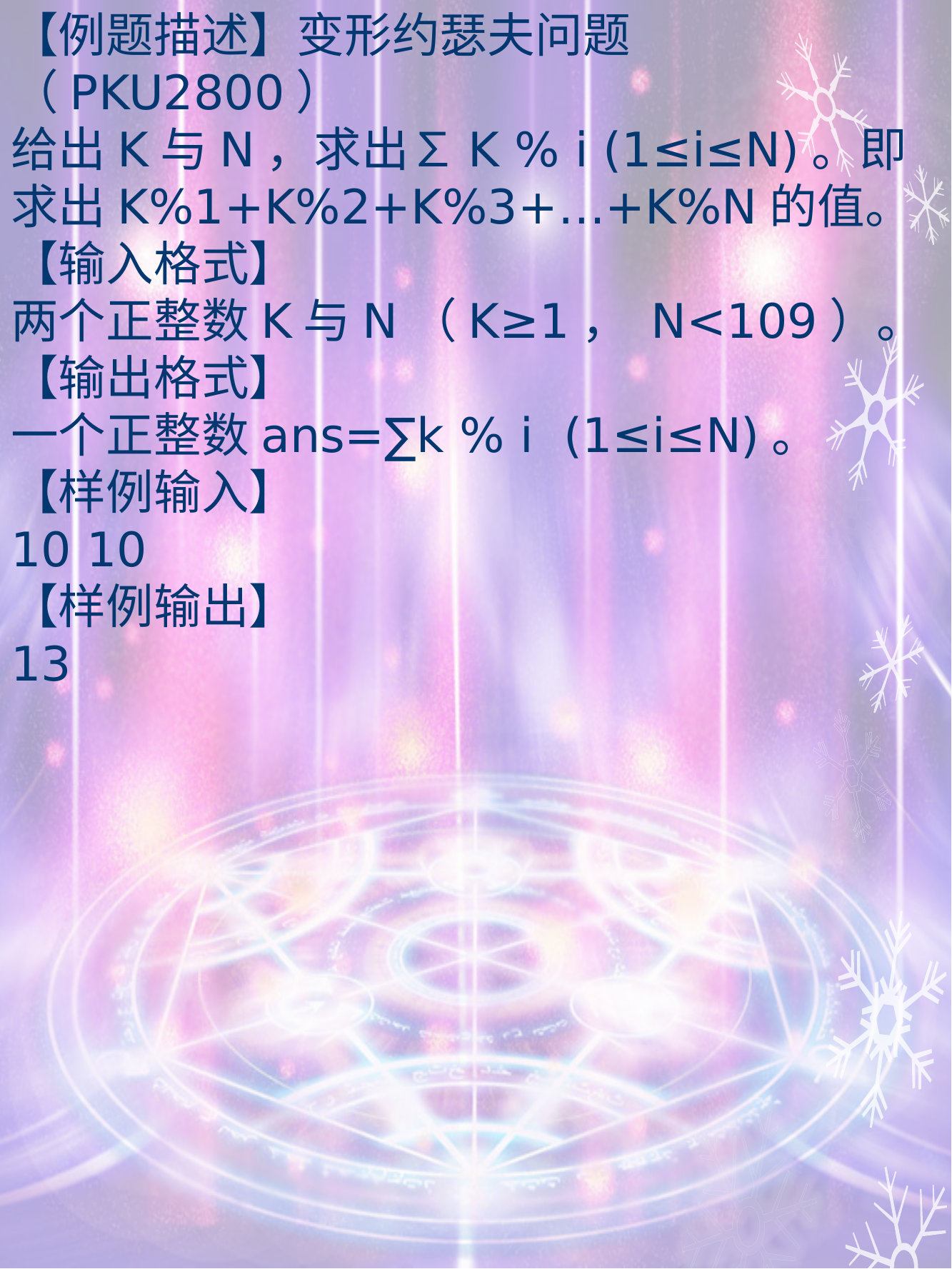

【例题描述】变形约瑟夫问题（PKU2800）
给出K与N，求出∑K % i (1≤i≤N)。即求出K%1+K%2+K%3+…+K%N的值。
【输入格式】
两个正整数K与N（K≥1， N<109）。
【输出格式】
一个正整数ans=∑k % i  (1≤i≤N)。
【样例输入】
10 10
【样例输出】
13